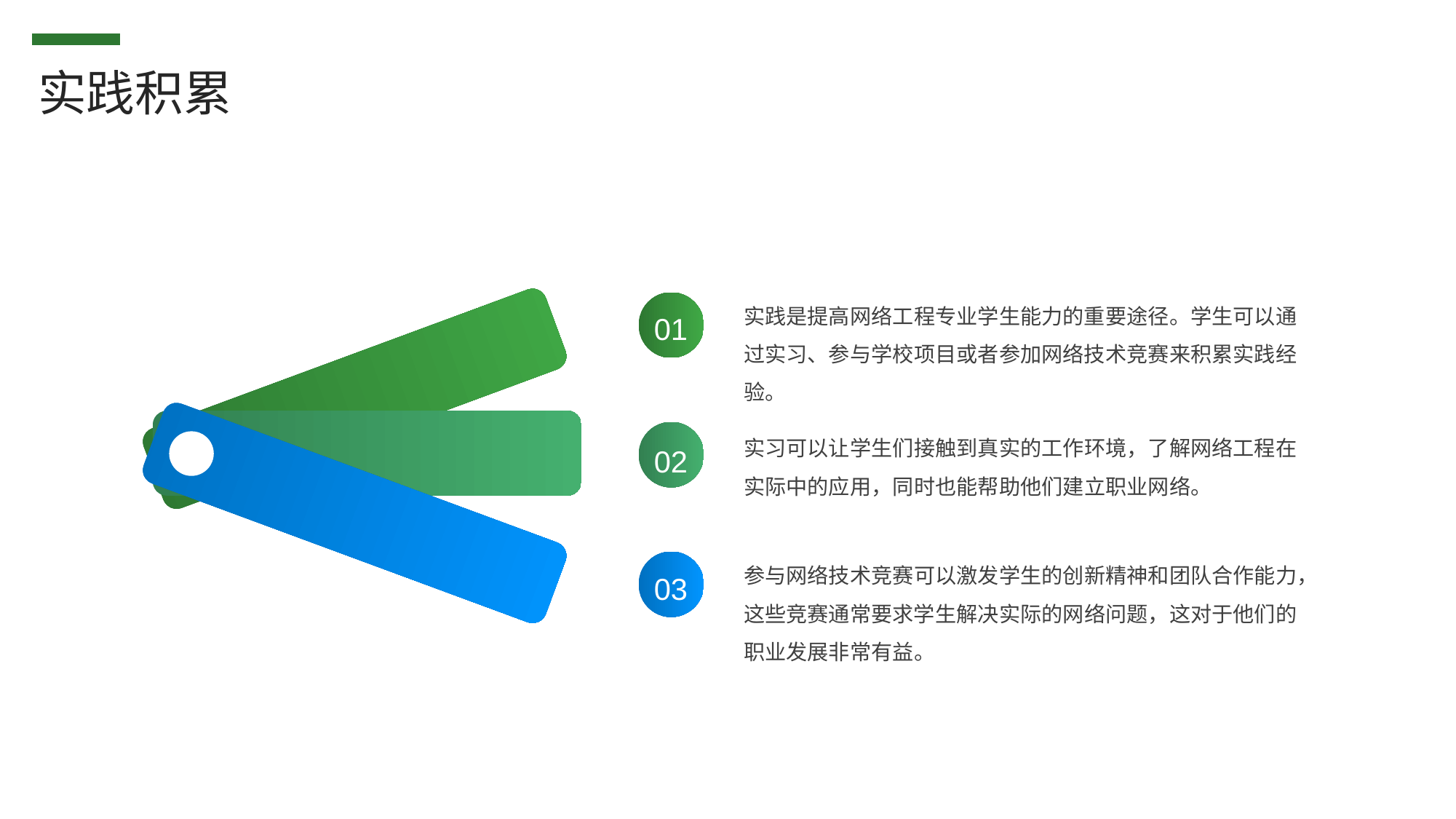

实践积累
实践是提高网络工程专业学生能力的重要途径。学生可以通过实习、参与学校项目或者参加网络技术竞赛来积累实践经验。

01

实习可以让学生们接触到真实的工作环境，了解网络工程在实际中的应用，同时也能帮助他们建立职业网络。

02

参与网络技术竞赛可以激发学生的创新精神和团队合作能力，这些竞赛通常要求学生解决实际的网络问题，这对于他们的职业发展非常有益。

03